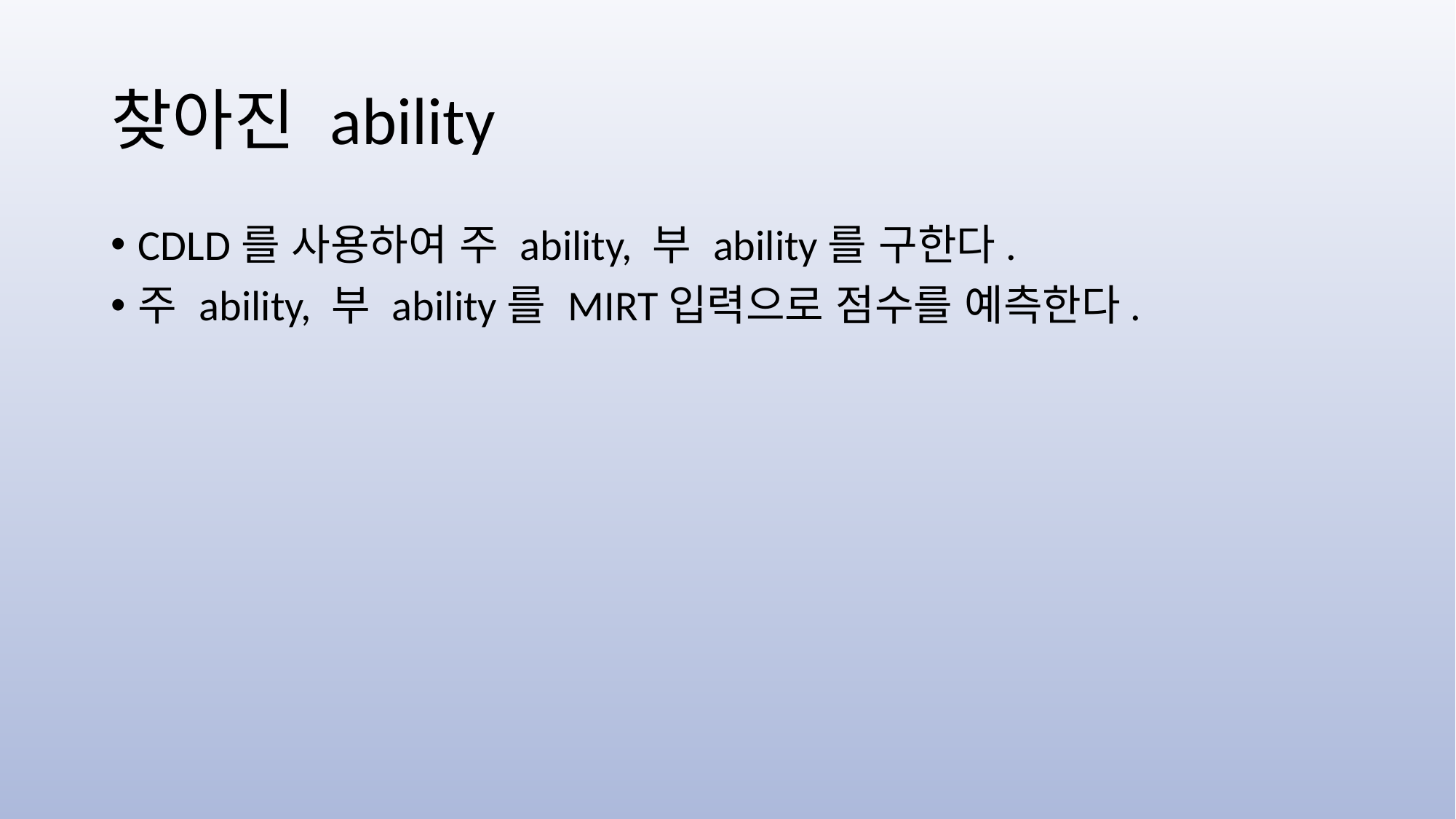

# 찾아진 ability
CDLD를 사용하여 주 ability, 부 ability를 구한다.
주 ability, 부 ability를 MIRT입력으로 점수를 예측한다.